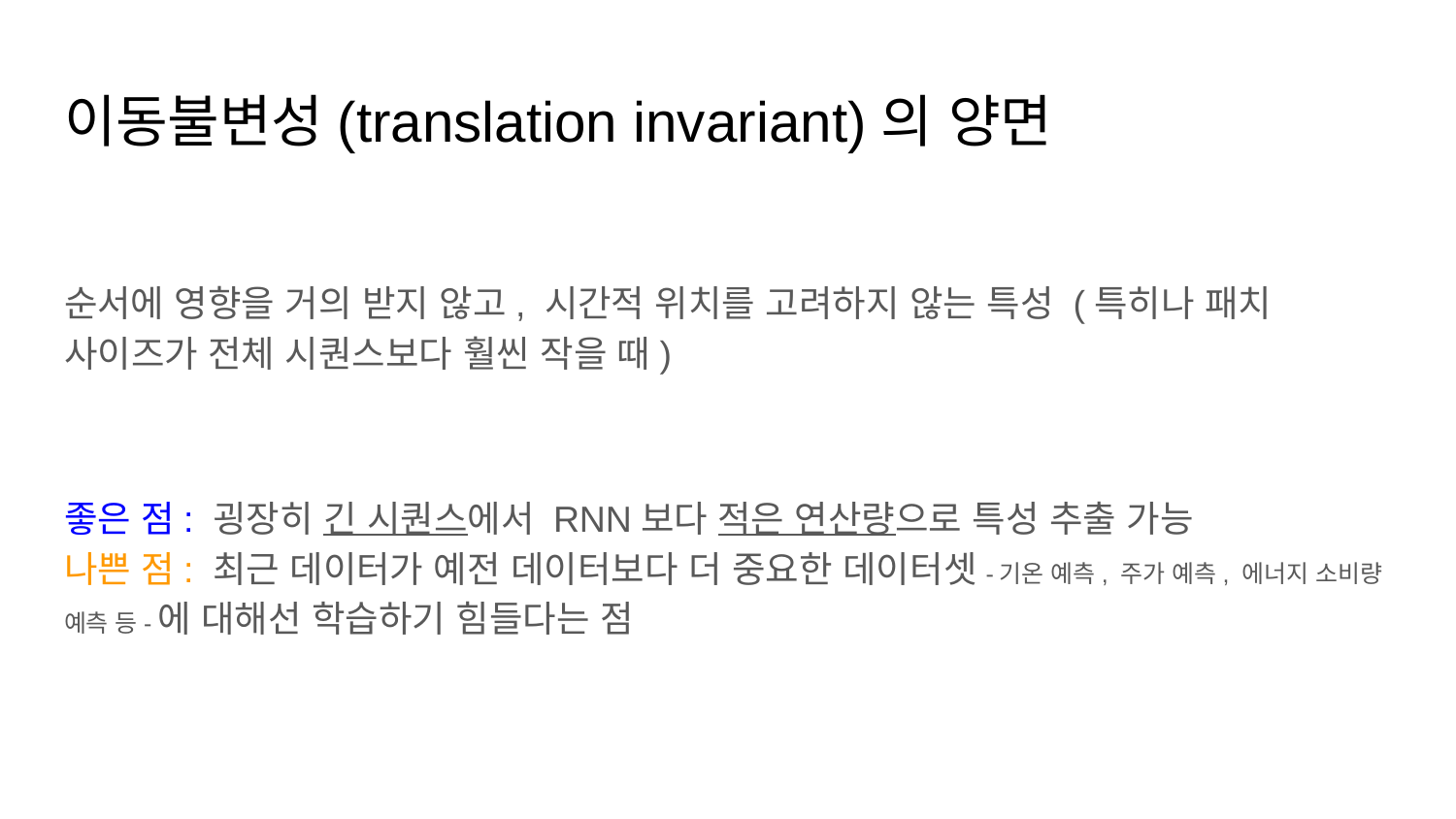

# 이동불변성(translation invariant)의 양면

순서에 영향을 거의 받지 않고, 시간적 위치를 고려하지 않는 특성 (특히나 패치 사이즈가 전체 시퀀스보다 훨씬 작을 때)

좋은 점: 굉장히 긴 시퀀스에서 RNN보다 적은 연산량으로 특성 추출 가능
나쁜 점: 최근 데이터가 예전 데이터보다 더 중요한 데이터셋-기온 예측, 주가 예측, 에너지 소비량 예측 등-에 대해선 학습하기 힘들다는 점